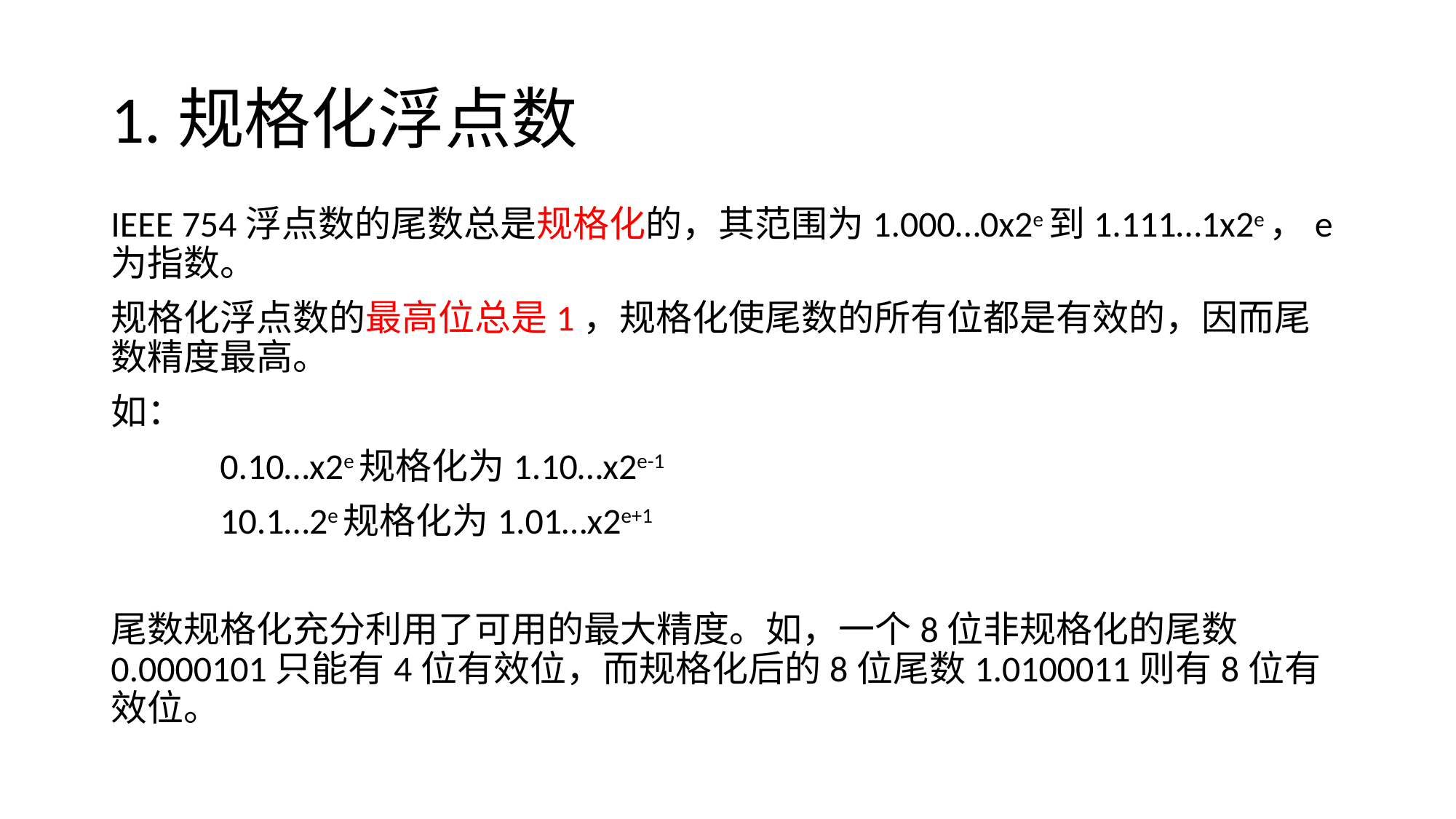

# 1.规格化浮点数
IEEE 754浮点数的尾数总是规格化的，其范围为1.000…0x2e到1.111…1x2e，e为指数。
规格化浮点数的最高位总是1，规格化使尾数的所有位都是有效的，因而尾数精度最高。
如：
	0.10…x2e规格化为1.10…x2e-1
	10.1…2e规格化为1.01…x2e+1

尾数规格化充分利用了可用的最大精度。如，一个8位非规格化的尾数0.0000101只能有4位有效位，而规格化后的8位尾数1.0100011则有8位有效位。